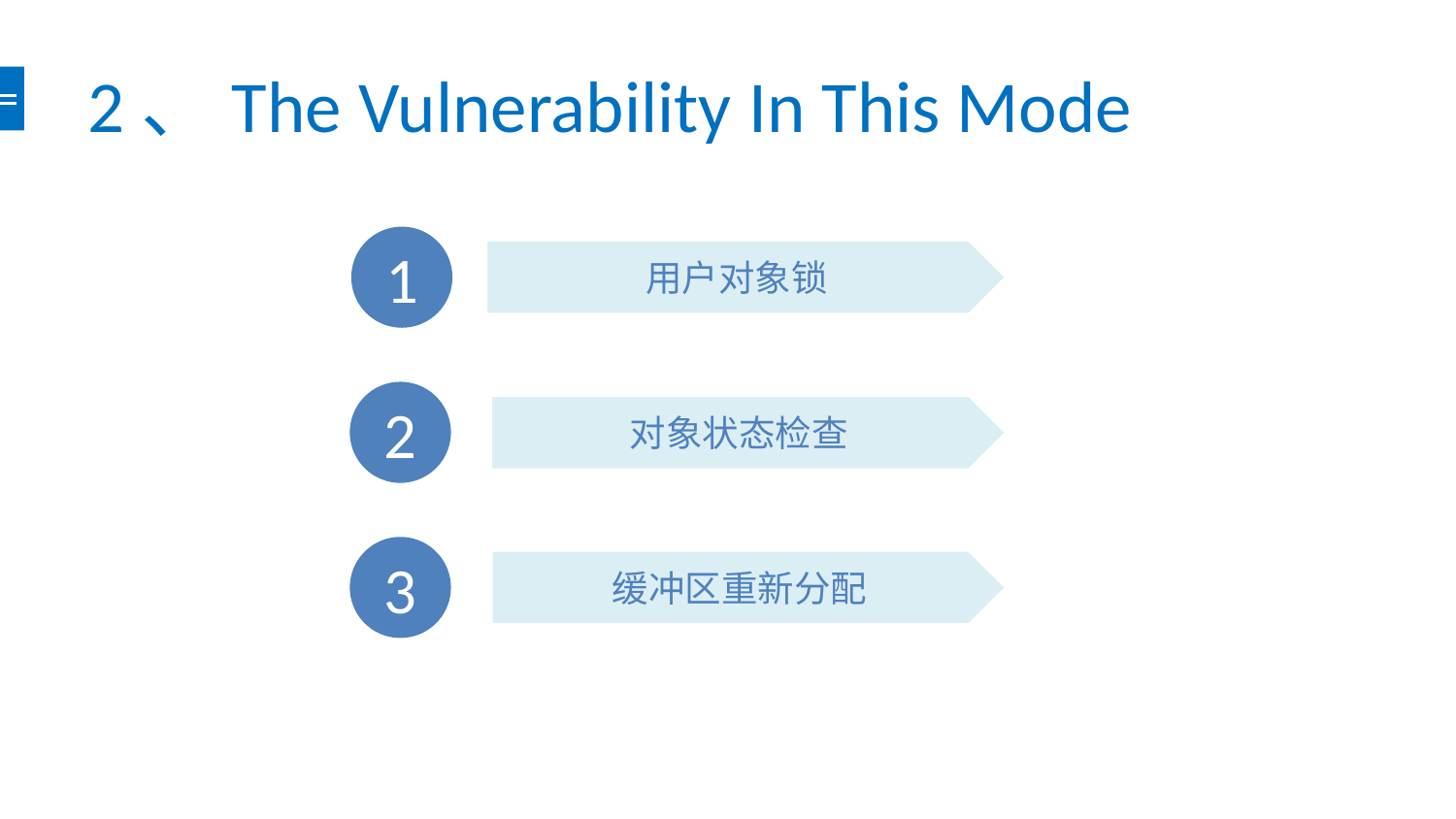

# 2、The Vulnerability In This Mode
1
用户对象锁
2
对象状态检查
3
缓冲区重新分配